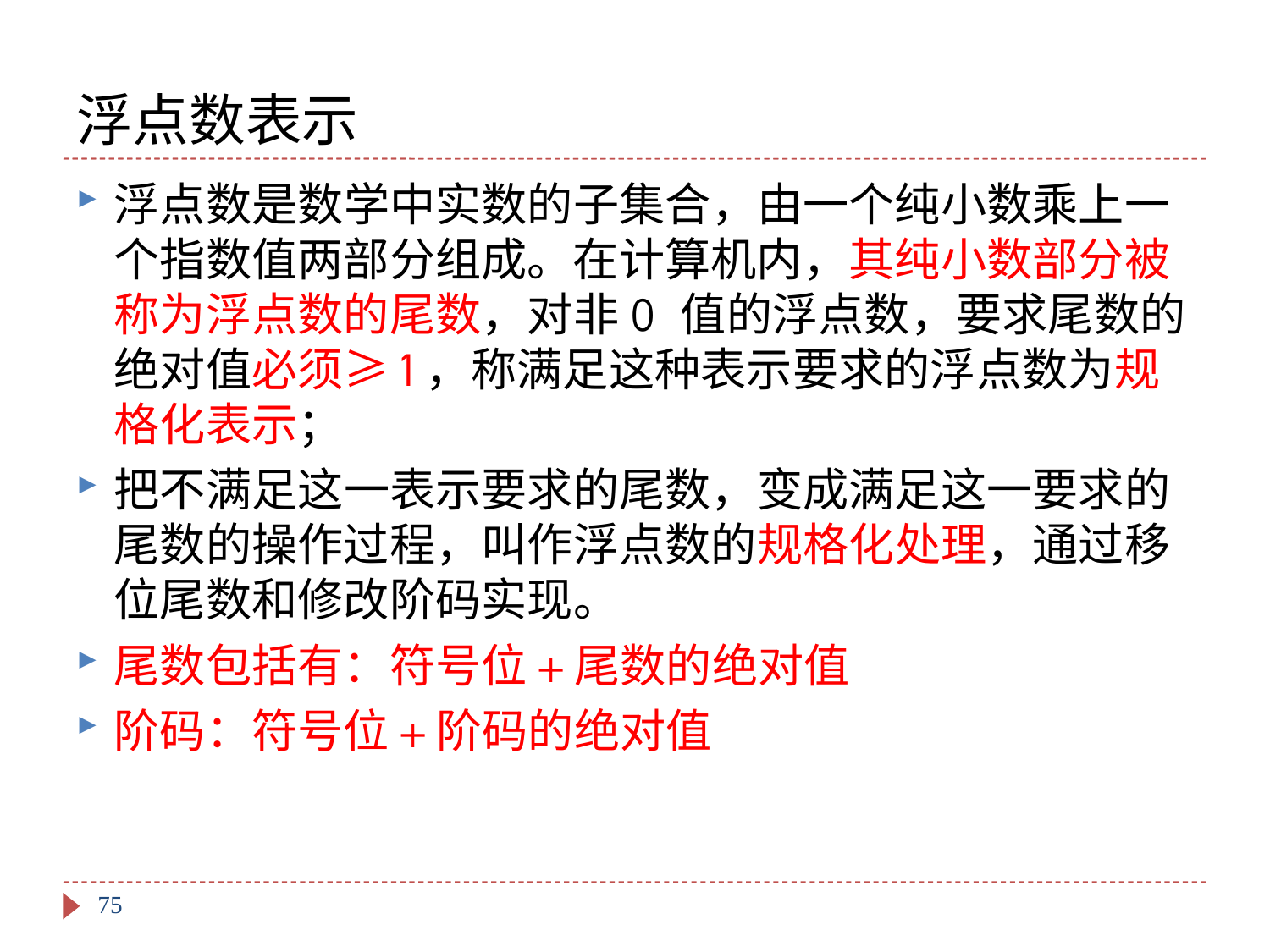

# 浮点数表示
浮点数是数学中实数的子集合，由一个纯小数乘上一个指数值两部分组成。在计算机内，其纯小数部分被称为浮点数的尾数，对非0 值的浮点数，要求尾数的绝对值必须≥1，称满足这种表示要求的浮点数为规格化表示；
把不满足这一表示要求的尾数，变成满足这一要求的尾数的操作过程，叫作浮点数的规格化处理，通过移位尾数和修改阶码实现。
尾数包括有：符号位+尾数的绝对值
阶码：符号位+阶码的绝对值
75